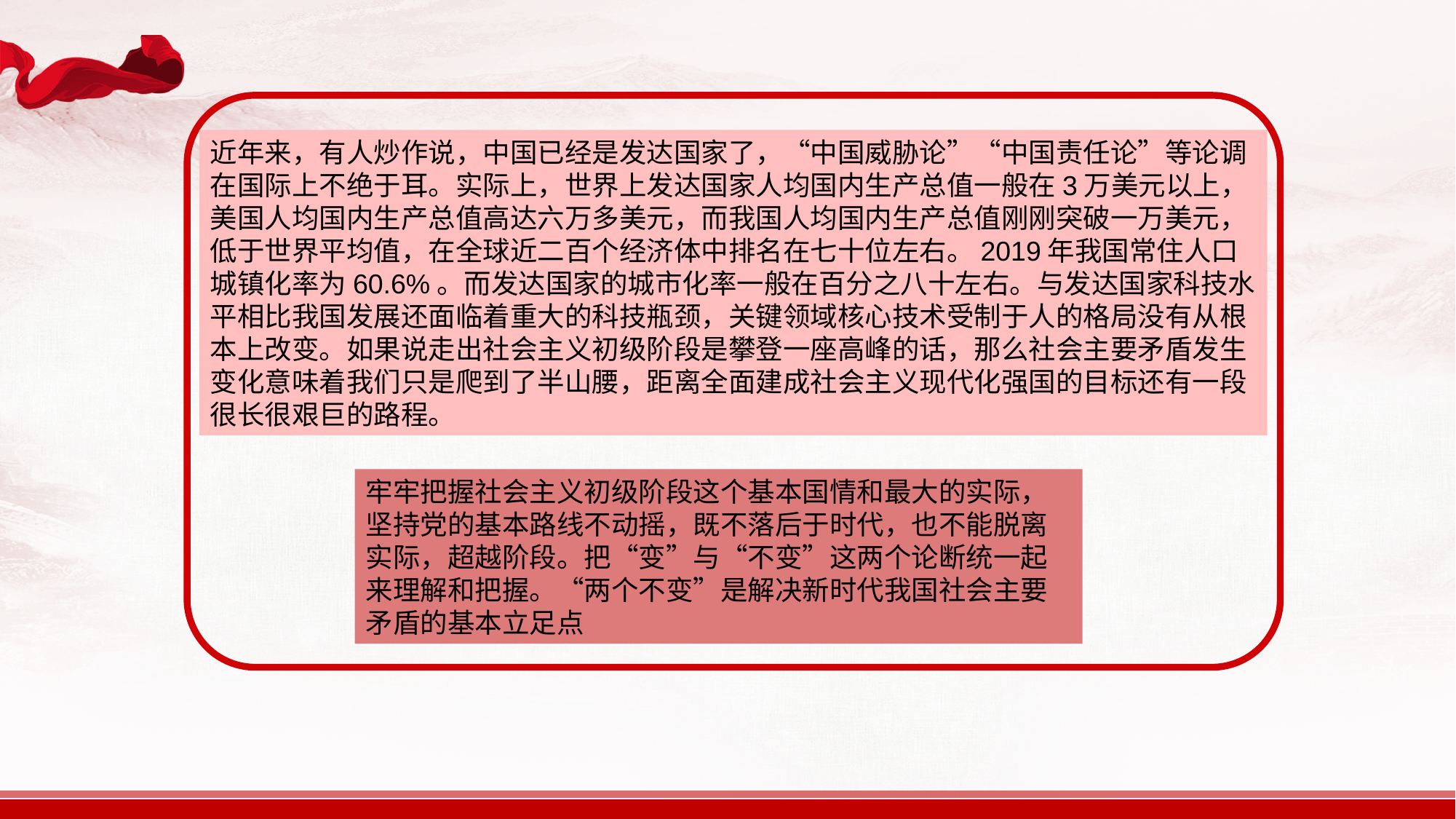

近年来，有人炒作说，中国已经是发达国家了，“中国威胁论”“中国责任论”等论调在国际上不绝于耳。实际上，世界上发达国家人均国内生产总值一般在3万美元以上，美国人均国内生产总值高达六万多美元，而我国人均国内生产总值刚刚突破一万美元，低于世界平均值，在全球近二百个经济体中排名在七十位左右。2019年我国常住人口城镇化率为60.6%。而发达国家的城市化率一般在百分之八十左右。与发达国家科技水平相比我国发展还面临着重大的科技瓶颈，关键领域核心技术受制于人的格局没有从根本上改变。如果说走出社会主义初级阶段是攀登一座高峰的话，那么社会主要矛盾发生变化意味着我们只是爬到了半山腰，距离全面建成社会主义现代化强国的目标还有一段很长很艰巨的路程。
牢牢把握社会主义初级阶段这个基本国情和最大的实际，坚持党的基本路线不动摇，既不落后于时代，也不能脱离实际，超越阶段。把“变”与“不变”这两个论断统一起来理解和把握。“两个不变”是解决新时代我国社会主要矛盾的基本立足点